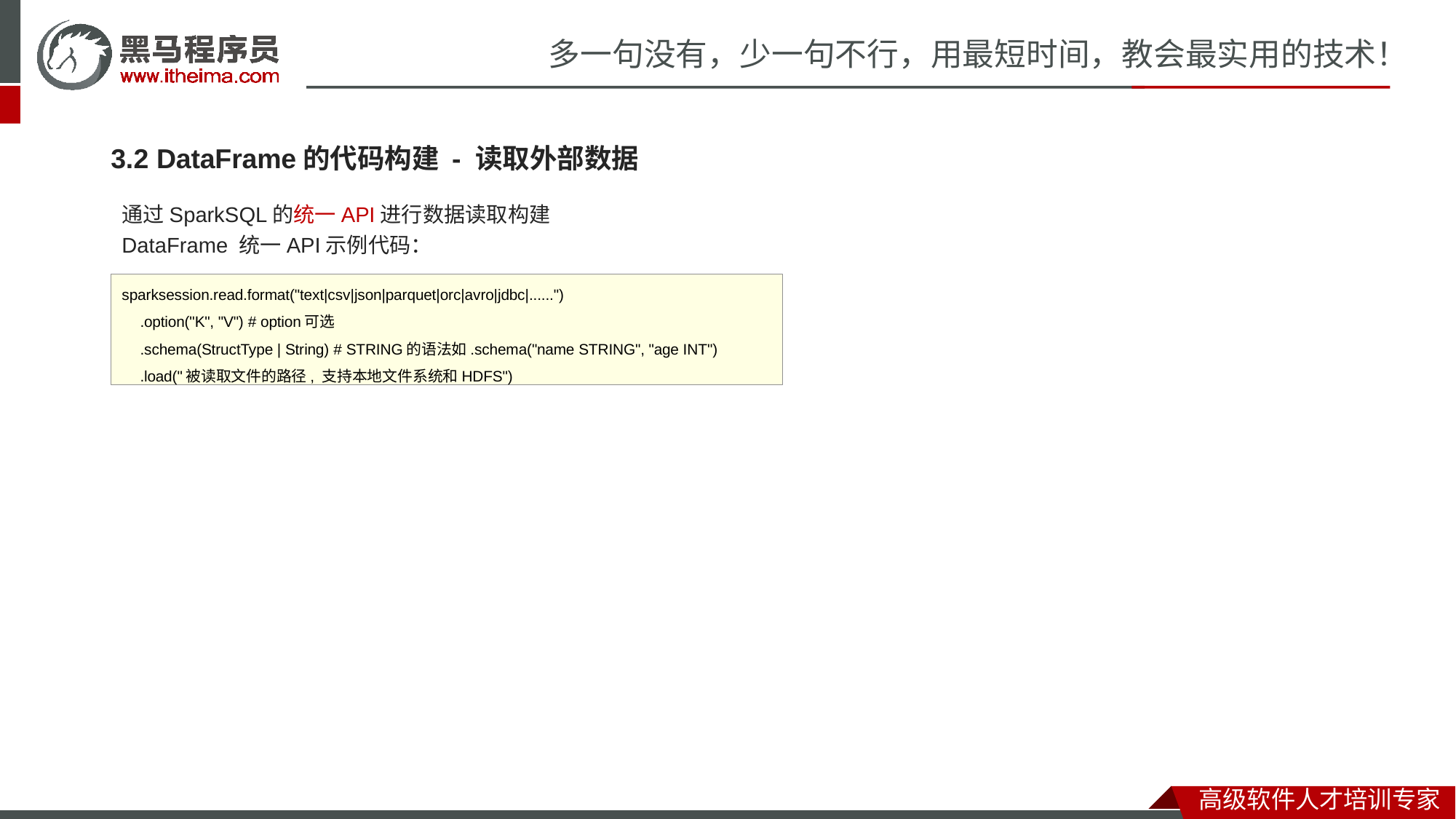

# 多一句没有，少一句不行，用最短时间，教会最实用的技术！

3.2 DataFrame的代码构建 - 读取外部数据
通过SparkSQL的统一API进行数据读取构建DataFrame 统一API示例代码：
sparksession.read.format("text|csv|json|parquet|orc|avro|jdbc|......")
.option("K", "V") # option可选
.schema(StructType | String) # STRING的语法如.schema("name STRING", "age INT")
.load("被读取文件的路径, 支持本地文件系统和HDFS")
高级软件人才培训专家